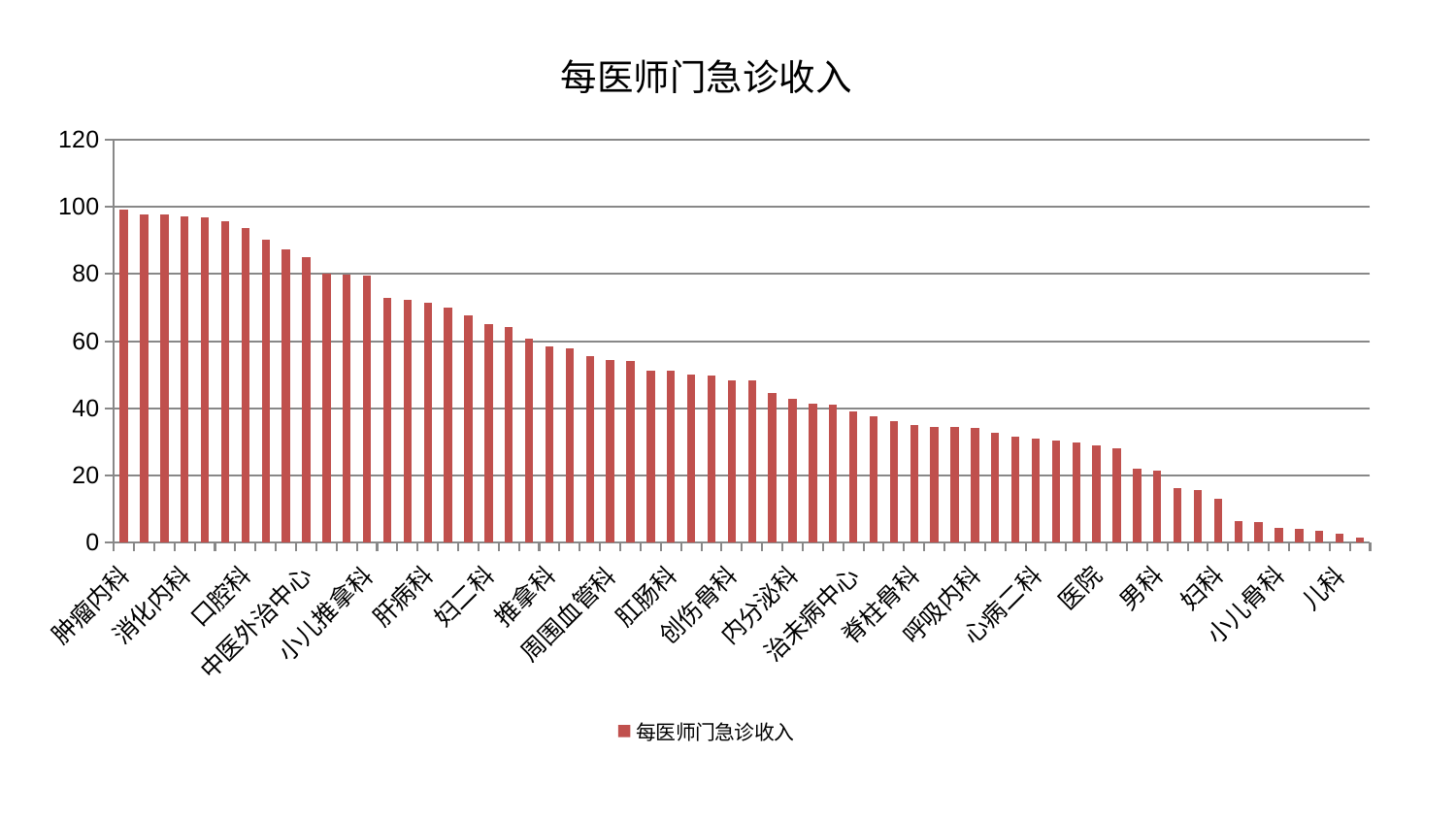

### Chart: 每医师门急诊收入

| Category | 每医师门急诊收入 |
|---|---|
| 肿瘤内科 | 99.29435803849806 |
| 产科 | 97.71671031485607 |
| 普通外科 | 97.7097591529472 |
| 消化内科 | 97.29296669313985 |
| 美容皮肤科 | 96.99680377561148 |
| 身心医学科 | 95.79728666187148 |
| 口腔科 | 93.77503382361849 |
| 肾病科 | 90.12155934063952 |
| 耳鼻喉科 | 87.42638113995528 |
| 中医外治中心 | 85.00720815527455 |
| 泌尿外科 | 80.17720298906647 |
| 皮肤科 | 79.81843766003122 |
| 小儿推拿科 | 79.57252588468435 |
| 脑病二科 | 72.99261709000132 |
| 脑病三科 | 72.21284009287932 |
| 肝病科 | 71.35050135408068 |
| 骨科 | 70.08320809820063 |
| 神经内科 | 67.78328744955463 |
| 妇二科 | 65.17507309576244 |
| 心病一科 | 64.13647408734407 |
| 显微骨科 | 60.85193347113324 |
| 推拿科 | 58.56933519388525 |
| 中医经典科 | 57.87245918417254 |
| 肝胆外科 | 55.4671547089504 |
| 周围血管科 | 54.39129111685161 |
| 运动损伤骨科 | 53.97128263567681 |
| 妇科妇二科合并 | 51.23842670537832 |
| 肛肠科 | 51.08038627990239 |
| 综合内科 | 50.05603328645694 |
| 心病三科 | 49.90432847057824 |
| 创伤骨科 | 48.31806015978684 |
| 心病四科 | 48.23065043353256 |
| 脾胃病科 | 44.65367132731686 |
| 内分泌科 | 42.94025716791605 |
| 东区肾病科 | 41.288227051835456 |
| 乳腺甲状腺外科 | 41.064919030525736 |
| 治未病中心 | 39.129840411308024 |
| 老年医学科 | 37.61234631415851 |
| 血液科 | 36.280373616223 |
| 脊柱骨科 | 34.91838873883175 |
| 康复科 | 34.42551385341845 |
| 针灸科 | 34.332296272171135 |
| 呼吸内科 | 34.17041162487773 |
| 西区重症医学科 | 32.716771136065795 |
| 东区重症医学科 | 31.676863980294033 |
| 心病二科 | 30.963320502286116 |
| 神经外科 | 30.36218358408633 |
| 风湿病科 | 29.894027270077594 |
| 医院 | 29.103859129636156 |
| 重症医学科 | 27.99115418703422 |
| 脾胃科消化科合并 | 22.091002760278954 |
| 男科 | 21.39280281579976 |
| 脑病一科 | 16.122826971064484 |
| 眼科 | 15.698546787426505 |
| 妇科 | 13.191377205053278 |
| 肾脏内科 | 6.408113625965561 |
| 关节骨科 | 6.260913476947794 |
| 小儿骨科 | 4.271034275994912 |
| 微创骨科 | 4.145120515796941 |
| 心血管内科 | 3.559274802128276 |
| 儿科 | 2.6770074936990795 |
| 胸外科 | 1.6175814195337423 |
208